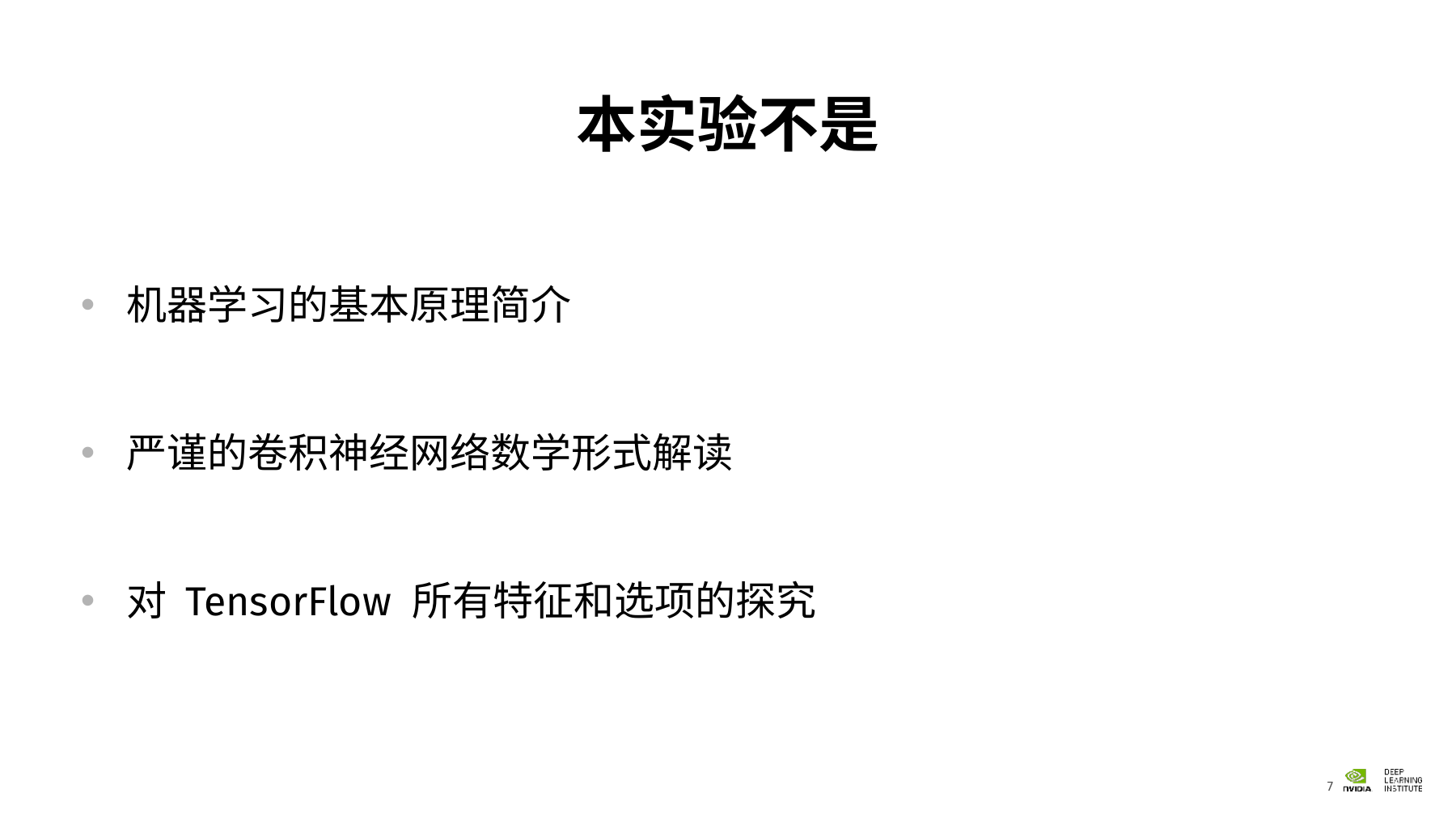

# 本实验不是
机器学习的基本原理简介

严谨的卷积神经网络数学形式解读

对 TensorFlow 所有特征和选项的探究